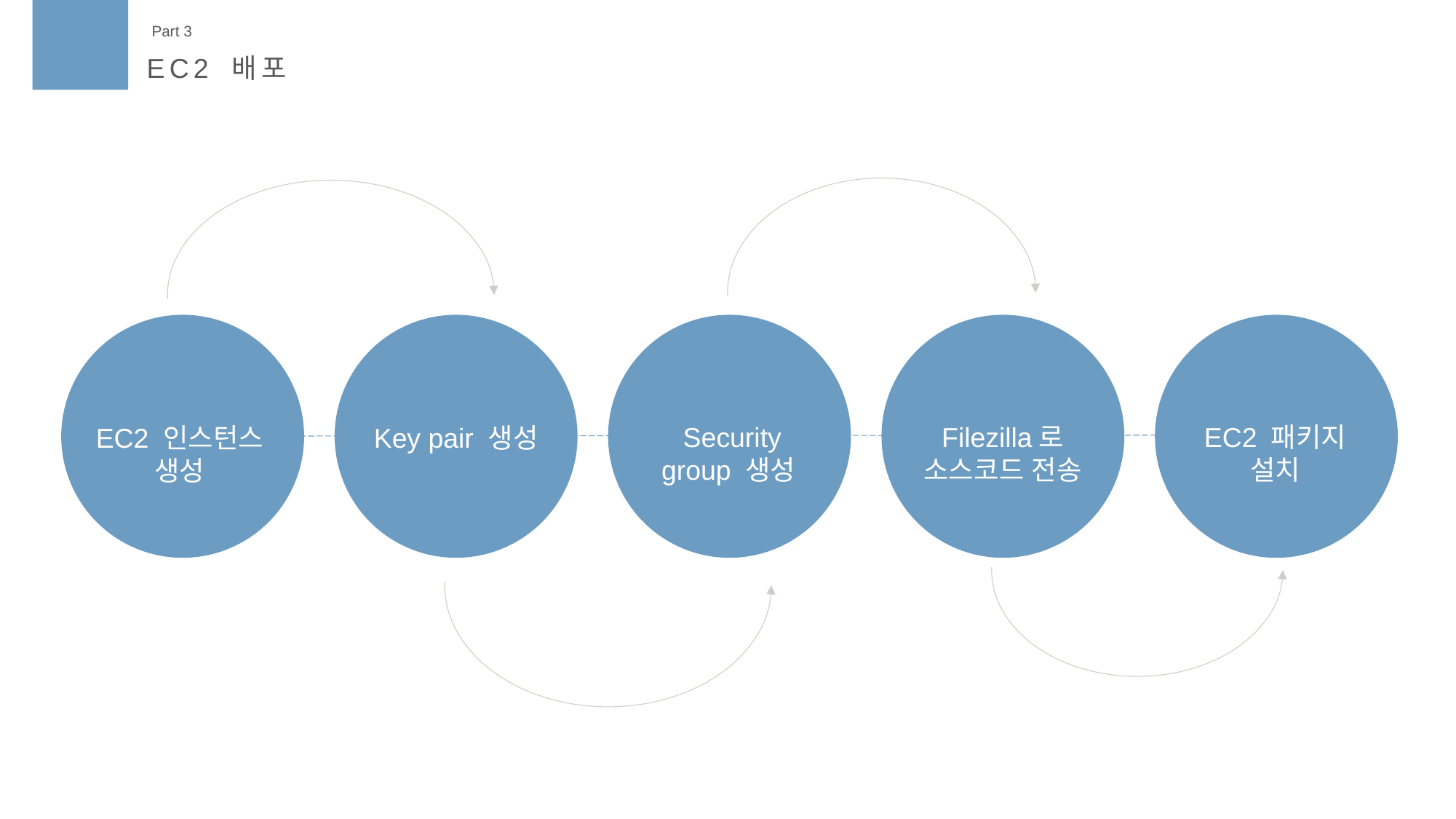

Part 3
EC2 배포

Filezilla로 소스코드 전송
EC2 패키지 설치
Security group 생성
Key pair 생성
EC2 인스턴스 생성